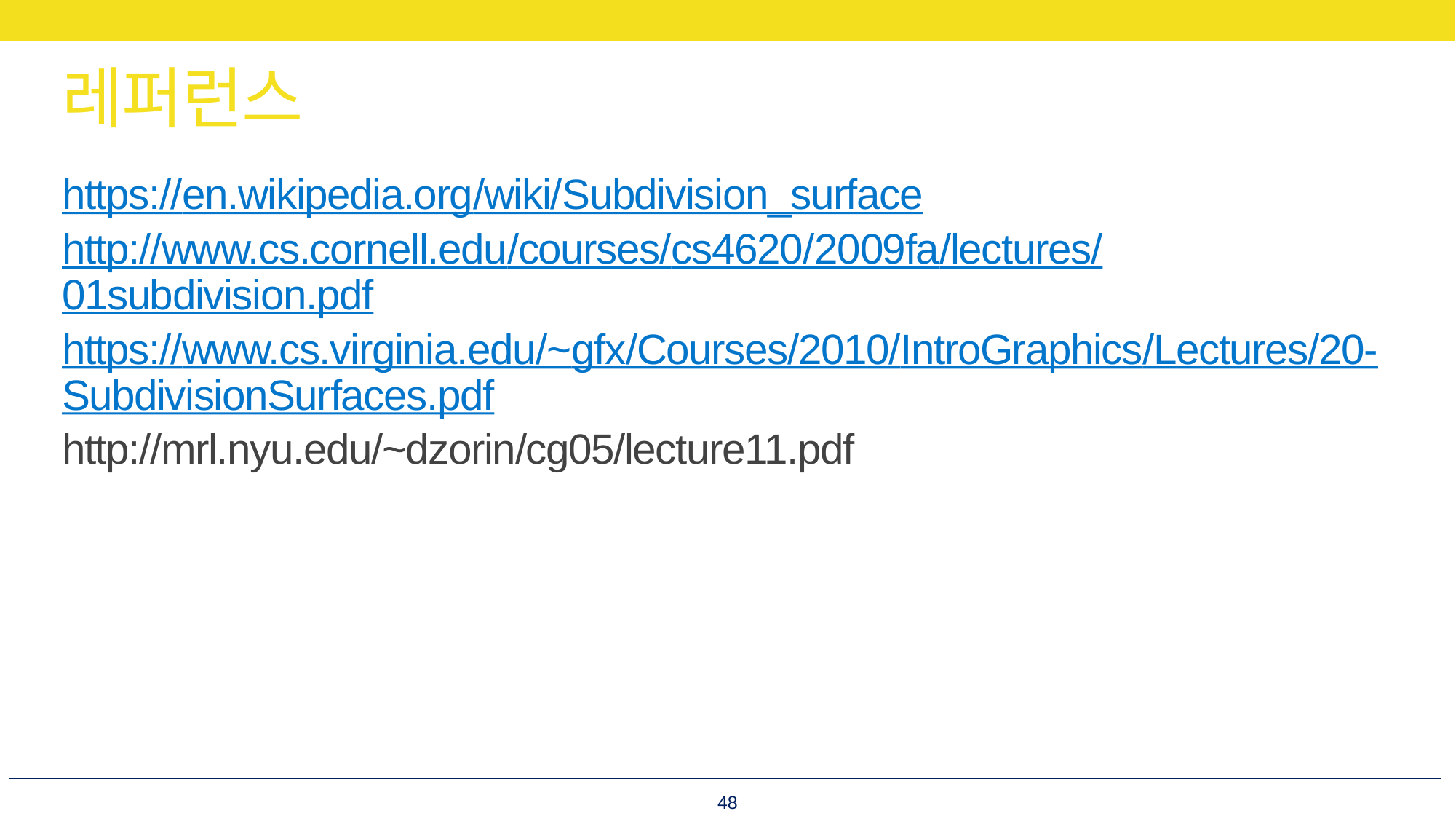

# 레퍼런스
https://en.wikipedia.org/wiki/Subdivision_surface
http://www.cs.cornell.edu/courses/cs4620/2009fa/lectures/01subdivision.pdf
https://www.cs.virginia.edu/~gfx/Courses/2010/IntroGraphics/Lectures/20-SubdivisionSurfaces.pdf
http://mrl.nyu.edu/~dzorin/cg05/lecture11.pdf

48